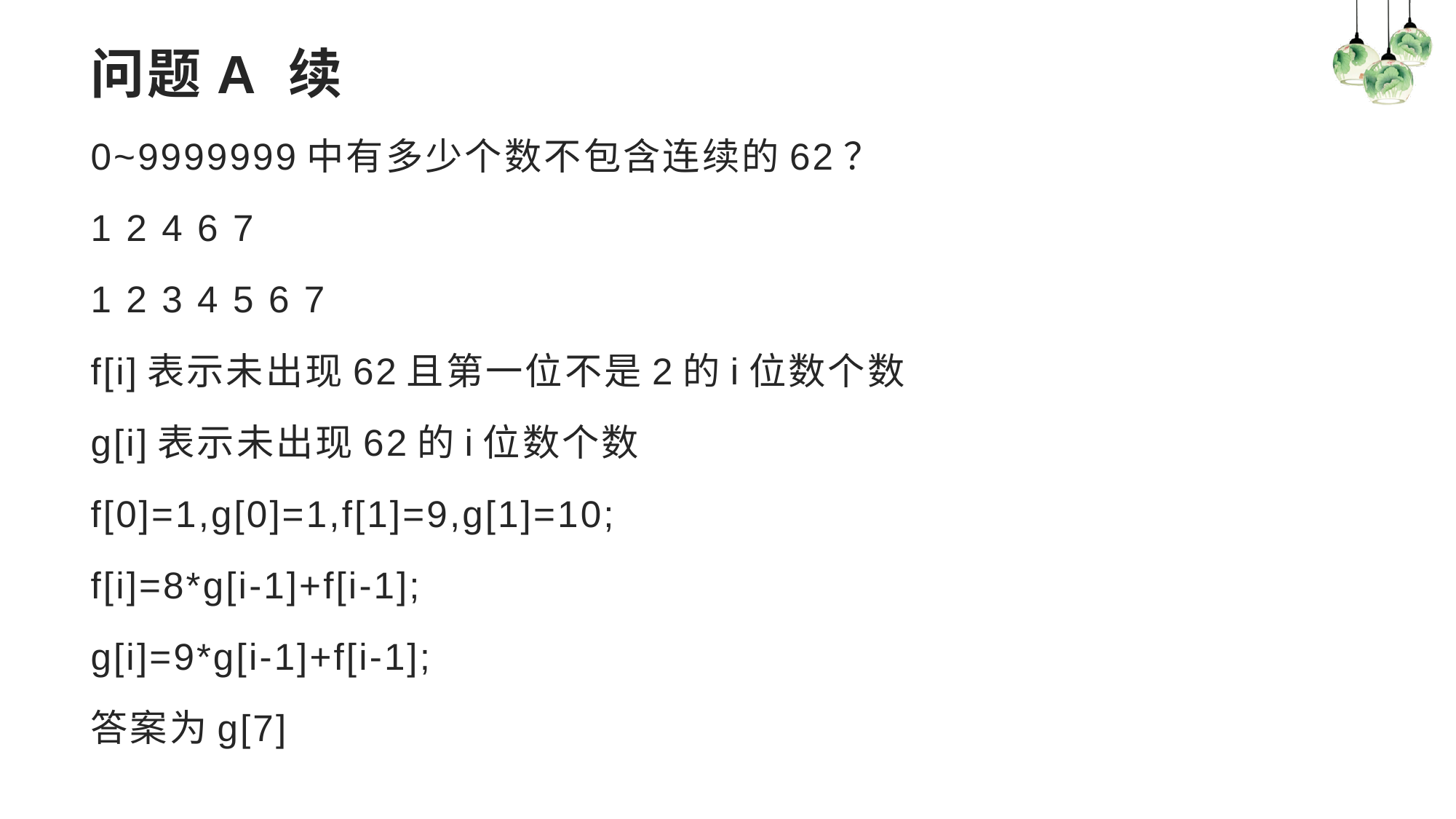

# 问题A 续
0~9999999中有多少个数不包含连续的62？
1 2 4 6 7
1 2 3 4 5 6 7
f[i]表示未出现62且第一位不是2的i位数个数
g[i]表示未出现62的i位数个数
f[0]=1,g[0]=1,f[1]=9,g[1]=10;
f[i]=8*g[i-1]+f[i-1];
g[i]=9*g[i-1]+f[i-1];
答案为g[7]